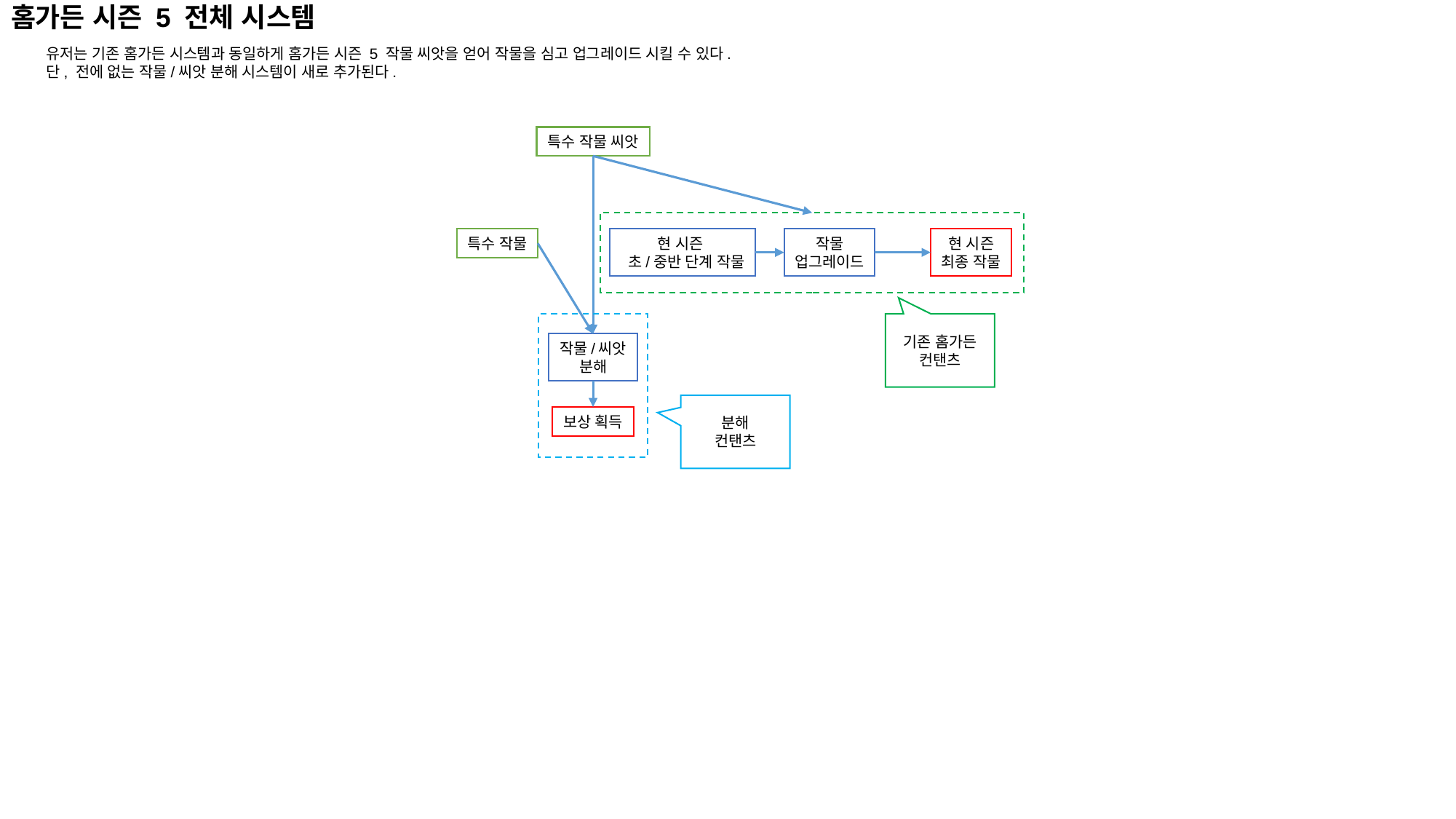

# 홈가든 시즌 5 전체 시스템
유저는 기존 홈가든 시스템과 동일하게 홈가든 시즌 5 작물 씨앗을 얻어 작물을 심고 업그레이드 시킬 수 있다.
단, 전에 없는 작물/씨앗 분해 시스템이 새로 추가된다.
특수 작물 씨앗

특수 작물
현 시즌
 초/중반 단계 작물
작물
업그레이드
현 시즌
최종 작물
기존 홈가든
컨탠츠

작물/씨앗
분해
분해
컨탠츠
보상 획득